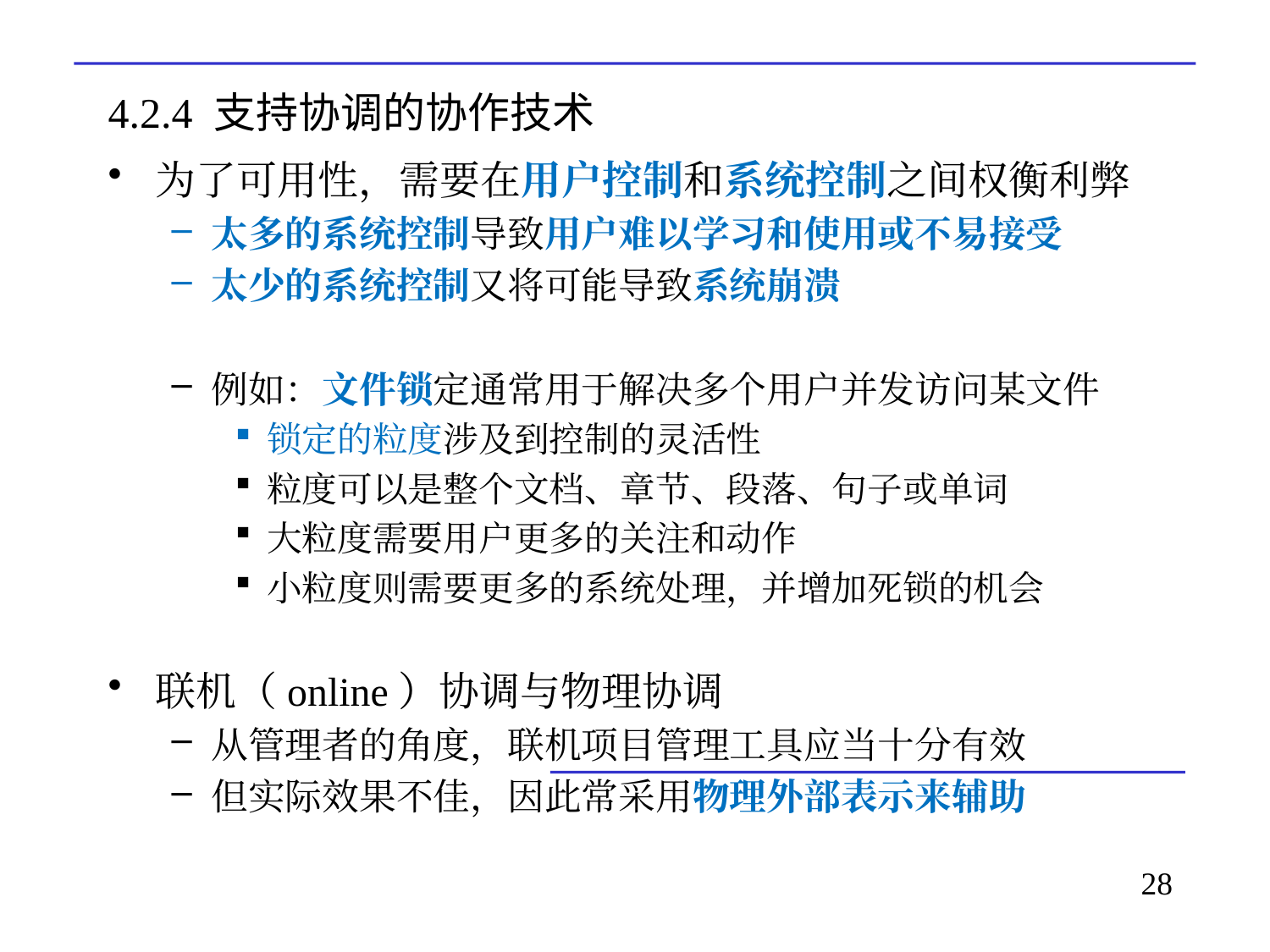

# 4.2.4 支持协调的协作技术
为了可用性，需要在用户控制和系统控制之间权衡利弊
太多的系统控制导致用户难以学习和使用或不易接受
太少的系统控制又将可能导致系统崩溃

例如：文件锁定通常用于解决多个用户并发访问某文件
锁定的粒度涉及到控制的灵活性
粒度可以是整个文档、章节、段落、句子或单词
大粒度需要用户更多的关注和动作
小粒度则需要更多的系统处理，并增加死锁的机会

联机（online）协调与物理协调
从管理者的角度，联机项目管理工具应当十分有效
但实际效果不佳，因此常采用物理外部表示来辅助
28